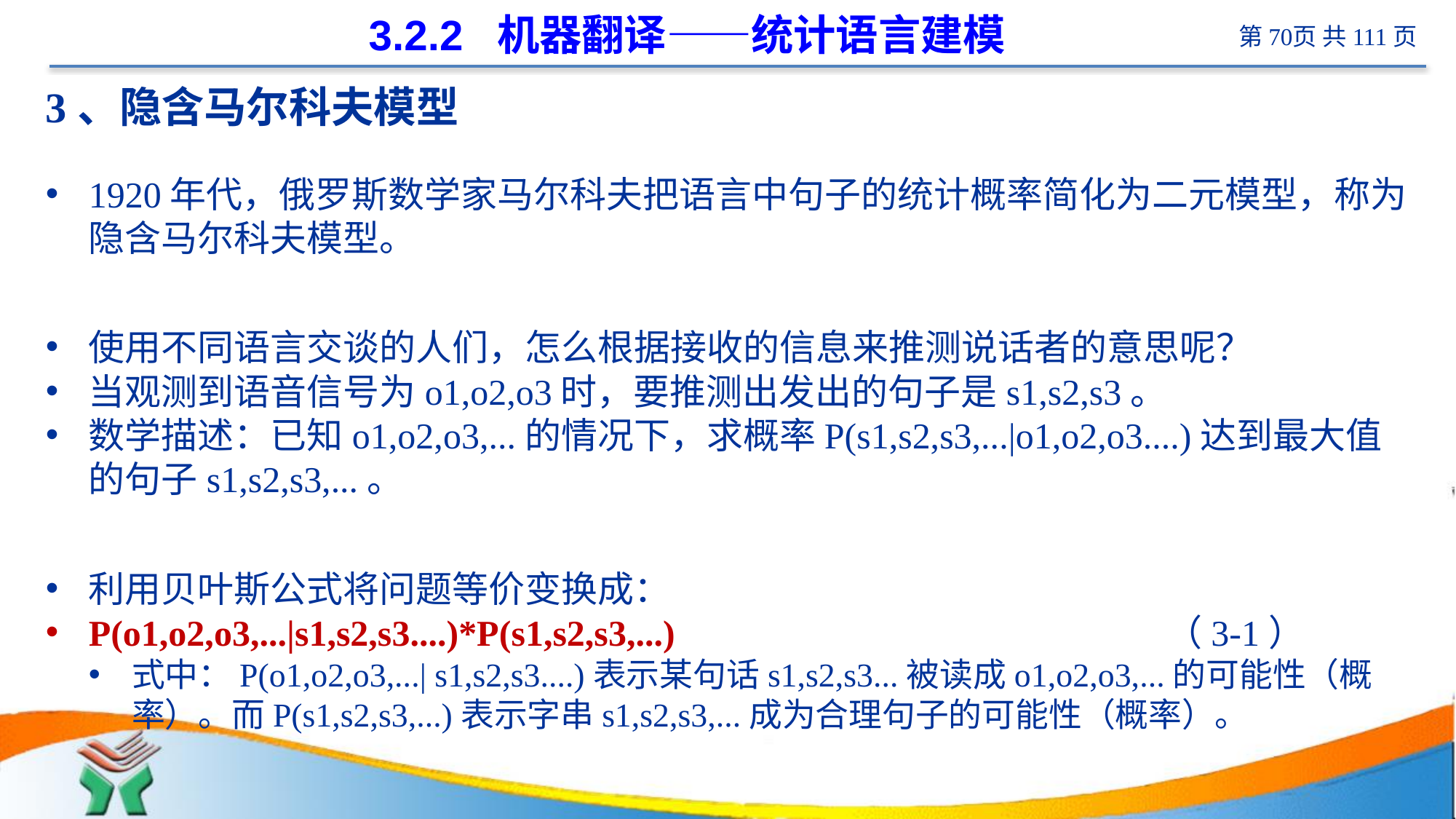

# 3.2.2  机器翻译——统计语言建模
3、隐含马尔科夫模型

1920年代，俄罗斯数学家马尔科夫把语言中句子的统计概率简化为二元模型，称为隐含马尔科夫模型。

使用不同语言交谈的人们，怎么根据接收的信息来推测说话者的意思呢？
当观测到语音信号为o1,o2,o3时，要推测出发出的句子是s1,s2,s3。
数学描述：已知o1,o2,o3,...的情况下，求概率P(s1,s2,s3,...|o1,o2,o3....)达到最大值的句子s1,s2,s3,...。

利用贝叶斯公式将问题等价变换成：
P(o1,o2,o3,...|s1,s2,s3....)*P(s1,s2,s3,...)                                                     （3-1）
式中：P(o1,o2,o3,...| s1,s2,s3....)表示某句话s1,s2,s3...被读成o1,o2,o3,...的可能性（概率）。而P(s1,s2,s3,...)表示字串s1,s2,s3,...成为合理句子的可能性（概率）。